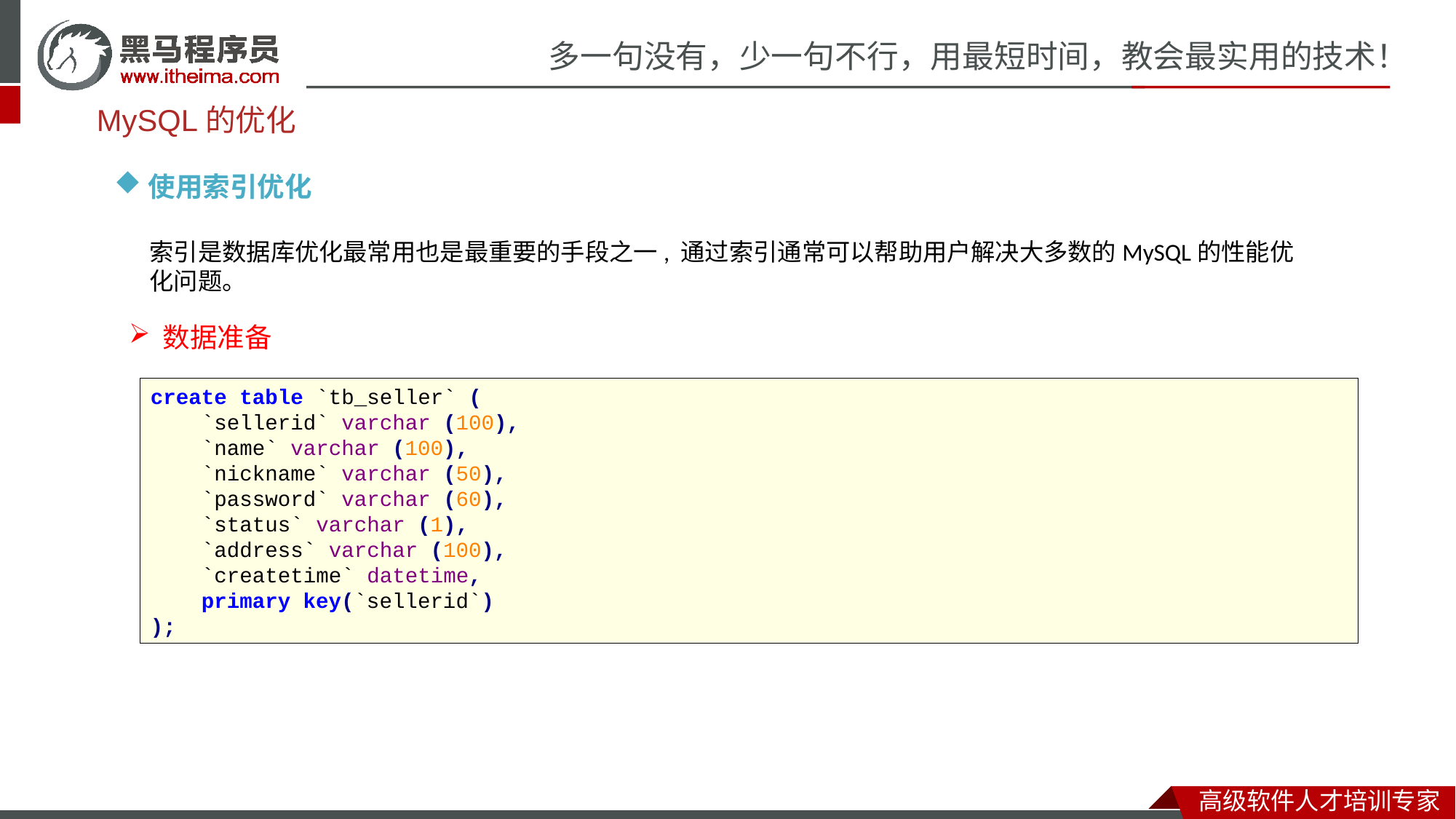

MySQL的优化
使用索引优化
索引是数据库优化最常用也是最重要的手段之一, 通过索引通常可以帮助用户解决大多数的MySQL的性能优化问题。
数据准备
create table `tb_seller` (
    `sellerid` varchar (100),
    `name` varchar (100),
    `nickname` varchar (50),
    `password` varchar (60),
    `status` varchar (1),
    `address` varchar (100),
    `createtime` datetime,
    primary key(`sellerid`)
);